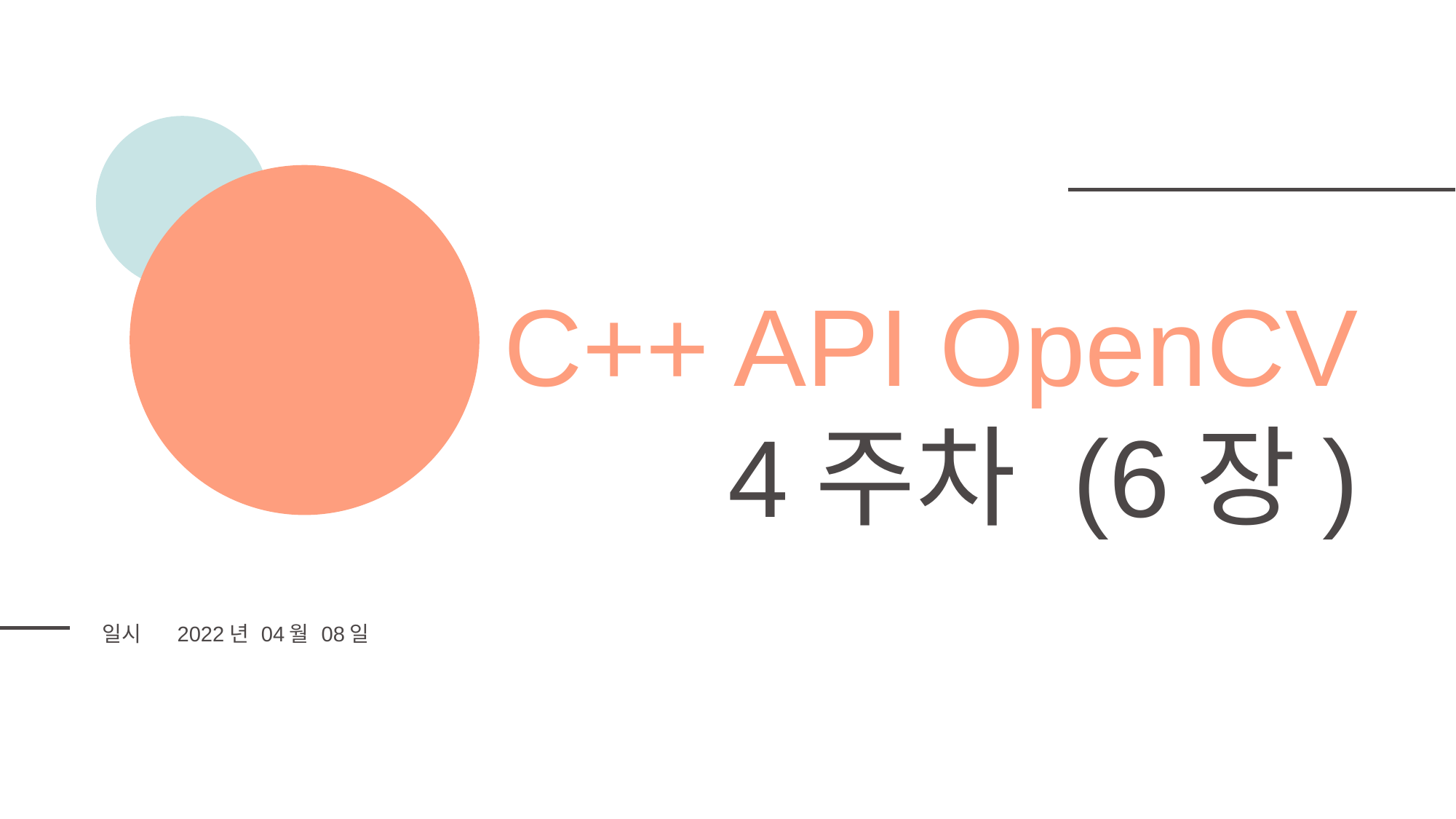

C++ API OpenCV
4주차 (6장)
| 일시 | 2022년 04월 08일 |
| --- | --- |